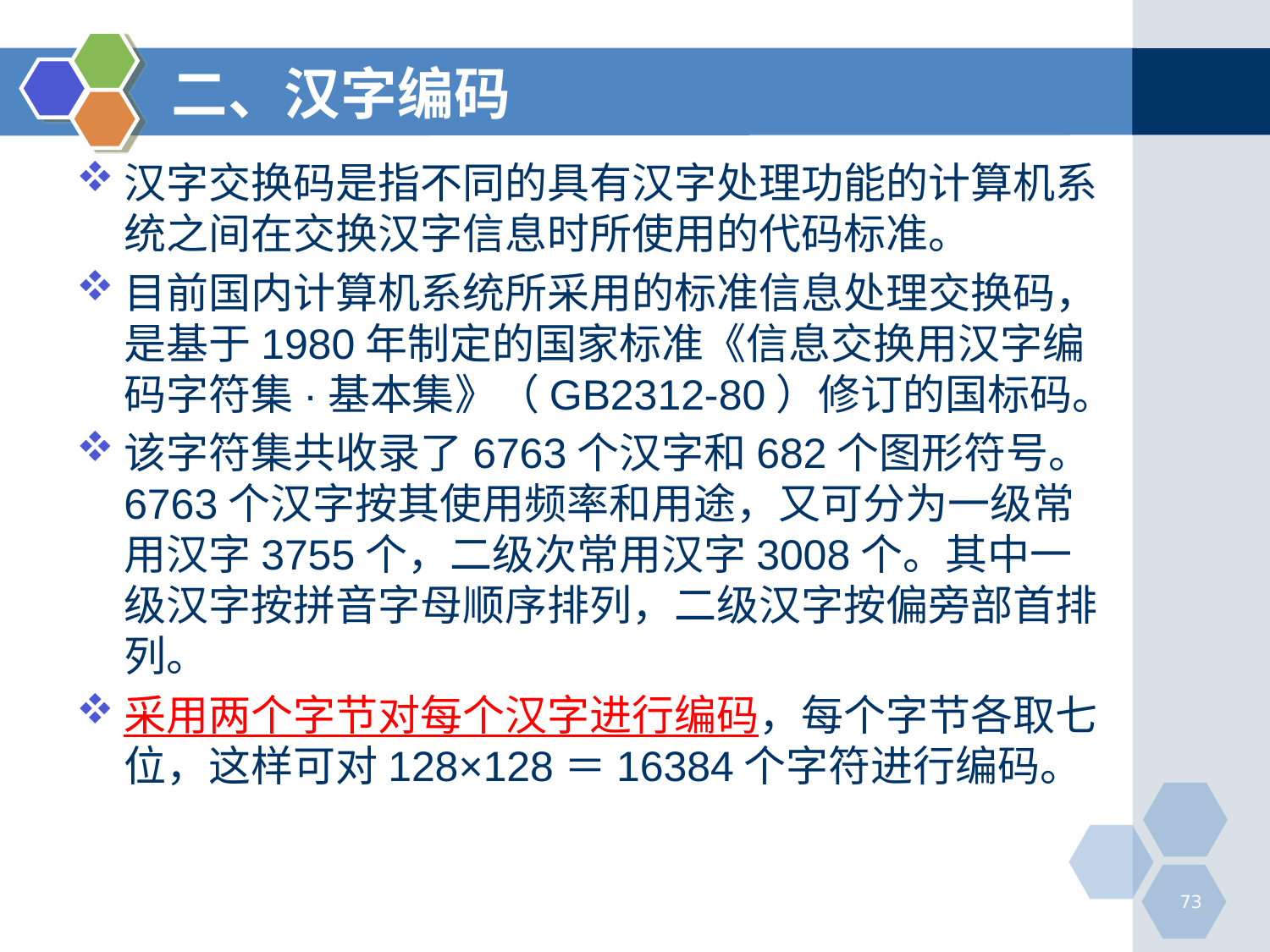

# 二、汉字编码
汉字交换码是指不同的具有汉字处理功能的计算机系统之间在交换汉字信息时所使用的代码标准。
目前国内计算机系统所采用的标准信息处理交换码，是基于1980年制定的国家标准《信息交换用汉字编码字符集·基本集》（GB2312-80）修订的国标码。
该字符集共收录了6763个汉字和682个图形符号。6763个汉字按其使用频率和用途，又可分为一级常用汉字3755个，二级次常用汉字3008个。其中一级汉字按拼音字母顺序排列，二级汉字按偏旁部首排列。
采用两个字节对每个汉字进行编码，每个字节各取七位，这样可对128×128＝16384个字符进行编码。
73